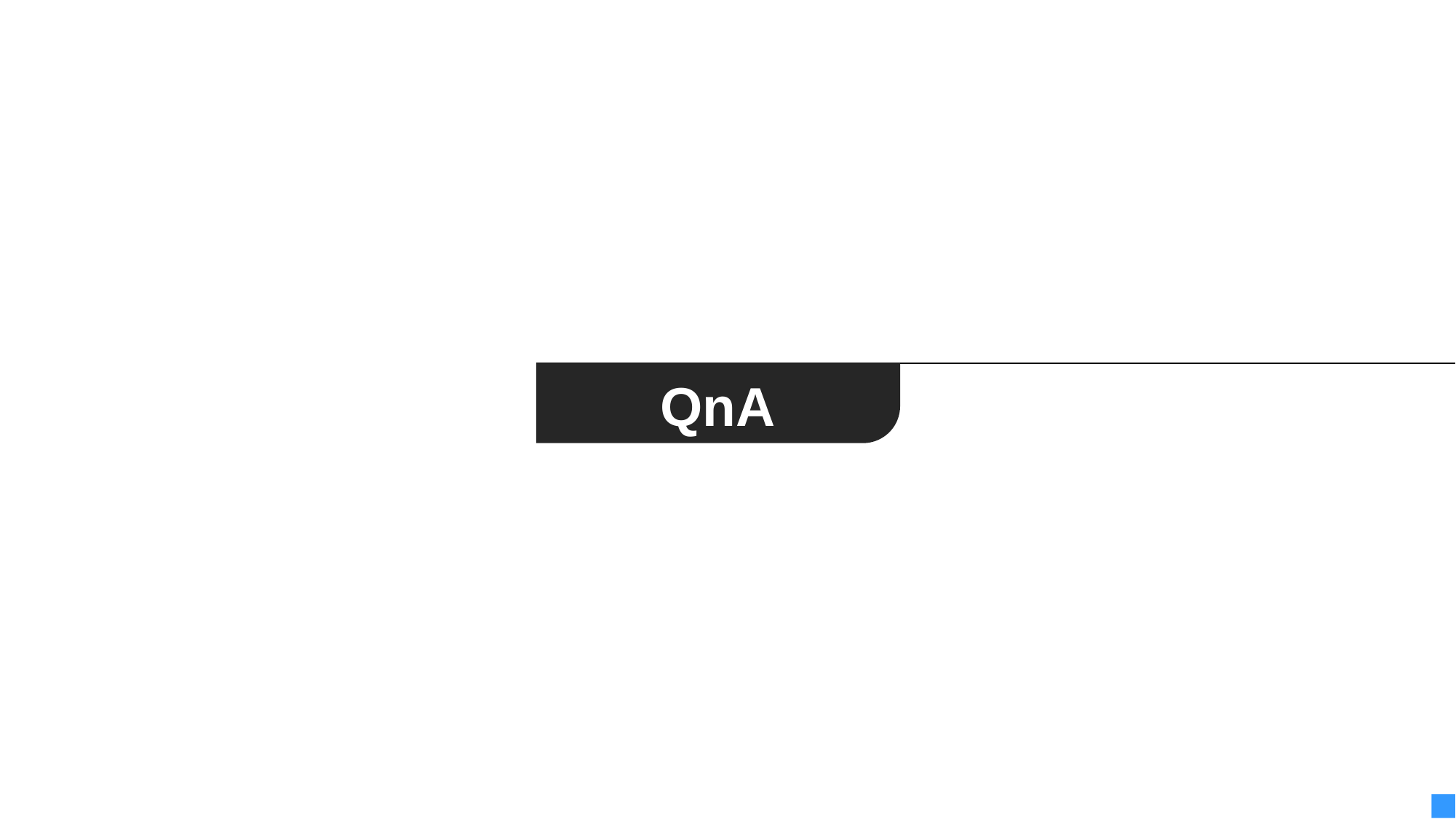

초기 목표		대중교통 현황과 만족도 데이터를 활용, 지역별 대중교통
		개선방안 모색

|  |
| --- |
QnA
문제점 		현황 데이터가 제한적이고, 만족도를 가지고 역으로 문제점			을 파악하기에는 각 만족도에 대한 독립변수가 너무나 많음
목표 수정		텍스트 마이닝과 데이터 시각화를 통한 현황 및 만족도